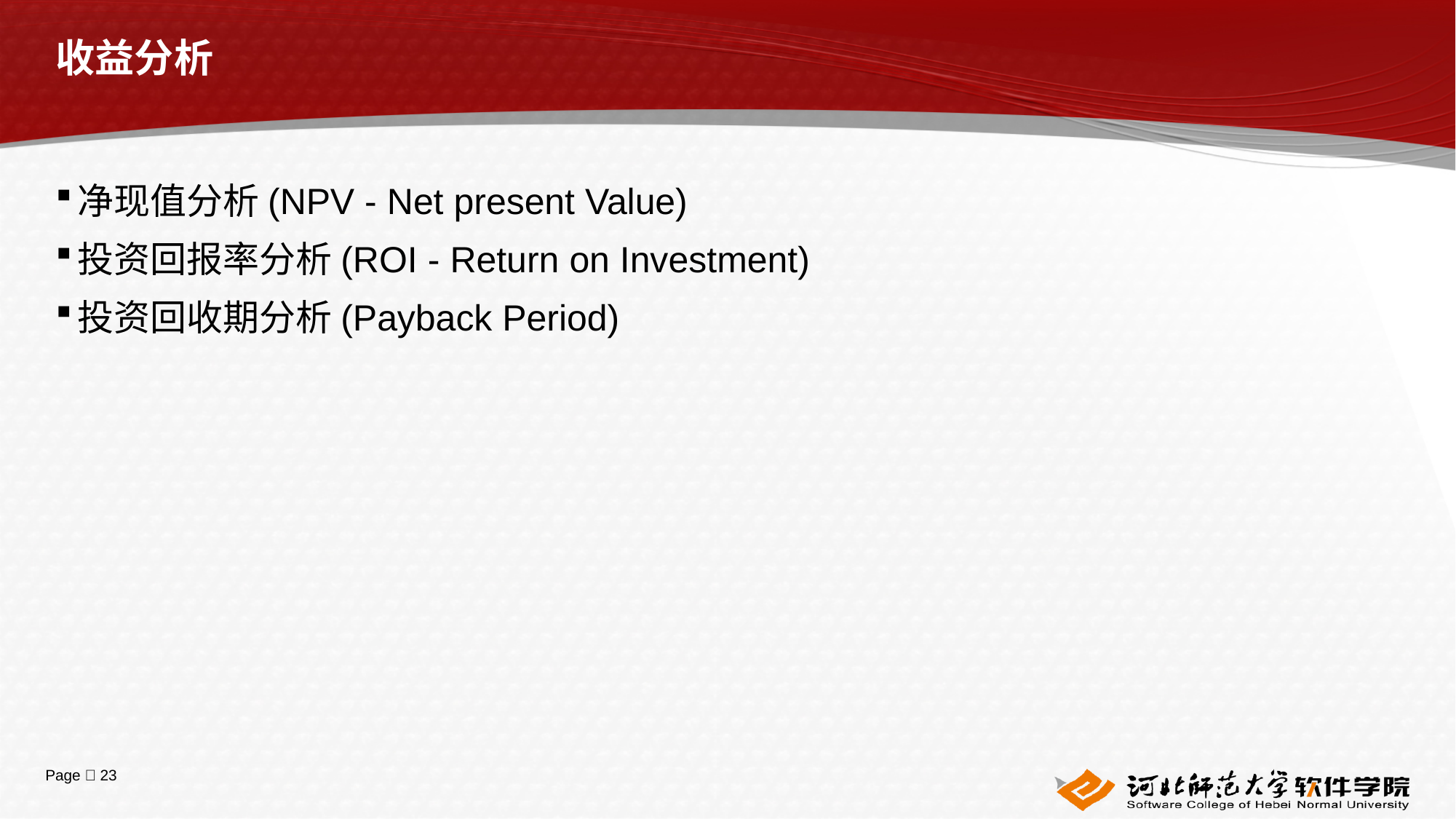

# 收益分析
净现值分析(NPV - Net present Value)
投资回报率分析(ROI - Return on Investment)
投资回收期分析(Payback Period)